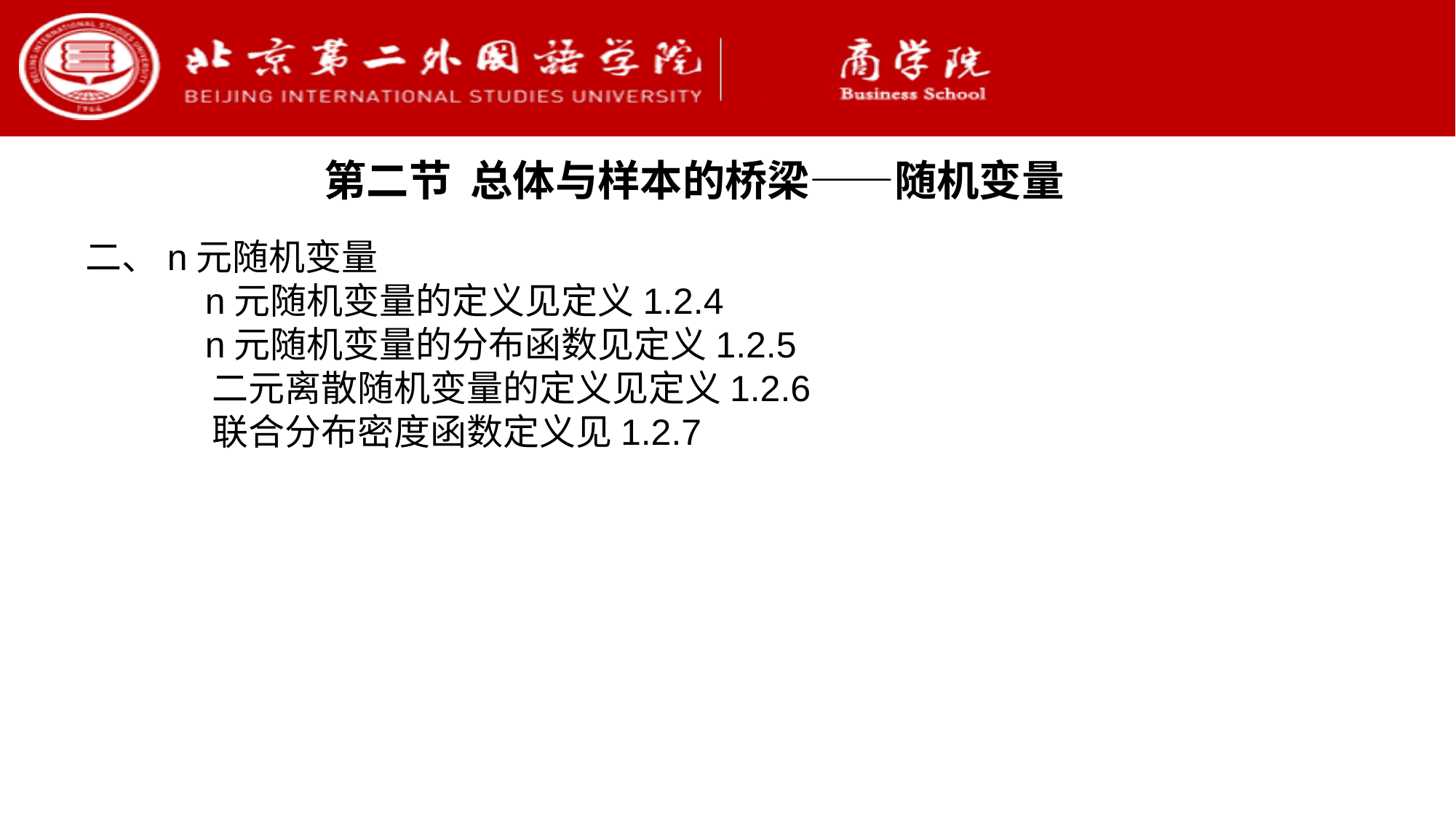

第二节  总体与样本的桥梁——随机变量

二、n元随机变量
	 n元随机变量的定义见定义1.2.4
	 n元随机变量的分布函数见定义1.2.5
	 二元离散随机变量的定义见定义1.2.6
	 联合分布密度函数定义见1.2.7